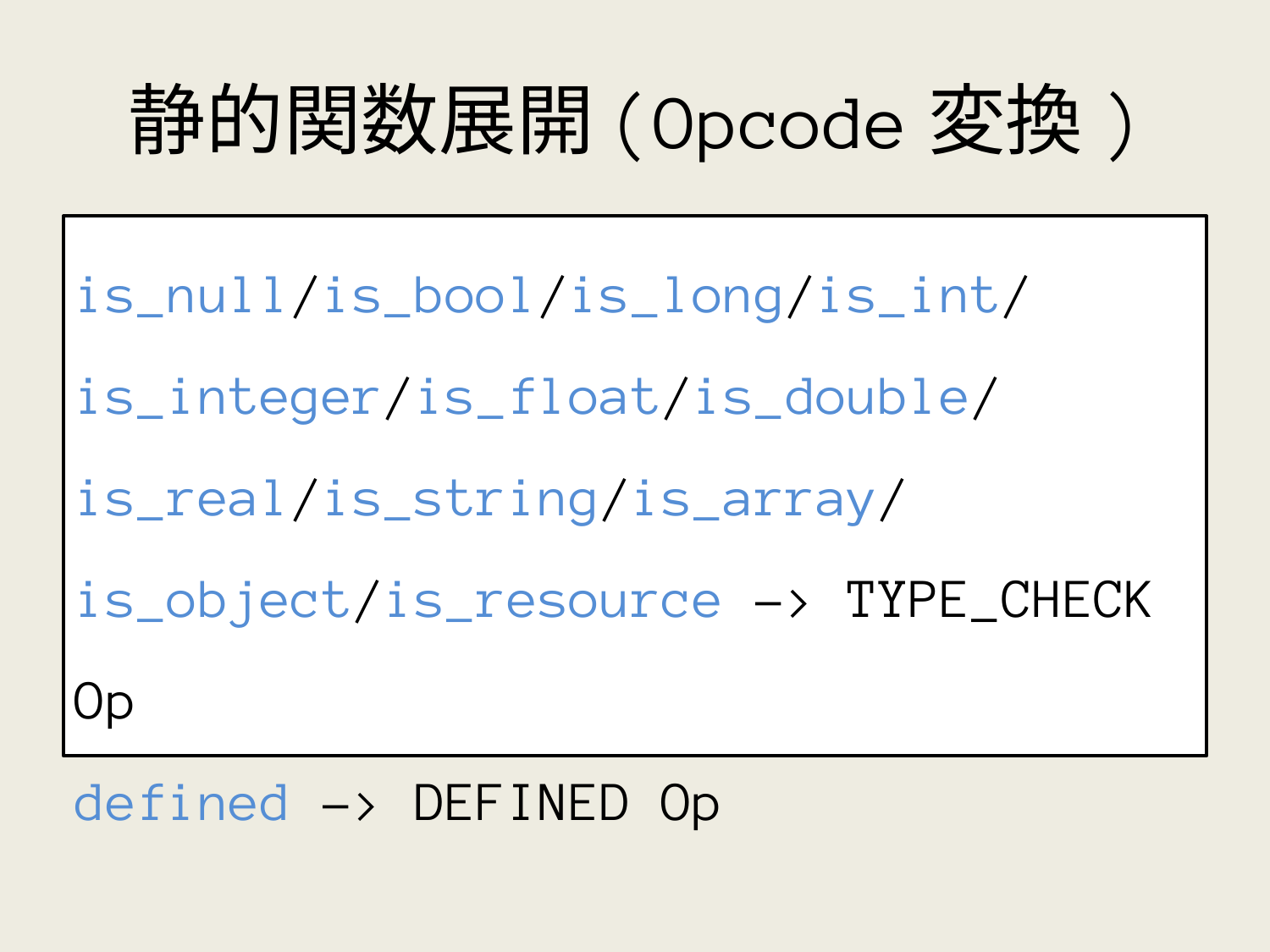

# 静的関数展開(Opcode変換)
is_null/is_bool/is_long/is_int/is_integer/is_float/is_double/is_real/is_string/is_array/is_object/is_resource -> TYPE_CHECK Op
defined -> DEFINED Op